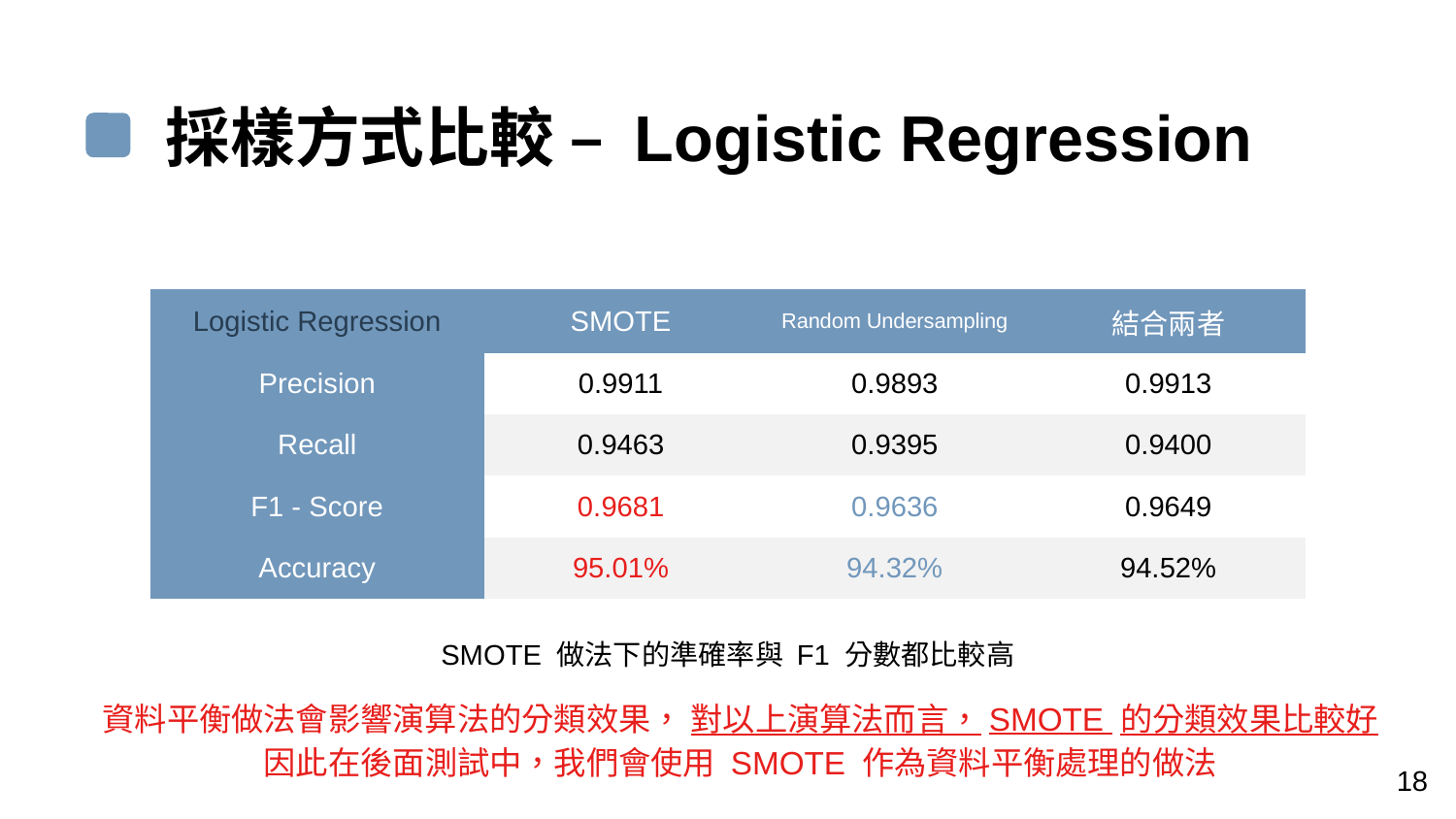

採樣方式比較 – Logistic Regression

| Logistic Regression | SMOTE | Random Undersampling | 結合兩者 |
| --- | --- | --- | --- |
| Precision | 0.9911 | 0.9893 | 0.9913 |
| Recall | 0.9463 | 0.9395 | 0.9400 |
| F1 - Score | 0.9681 | 0.9636 | 0.9649 |
| Accuracy | 95.01% | 94.32% | 94.52% |
SMOTE 做法下的準確率與 F1 分數都比較高
資料平衡做法會影響演算法的分類效果， 對以上演算法而言，SMOTE 的分類效果比較好
因此在後面測試中，我們會使用 SMOTE 作為資料平衡處理的做法
18